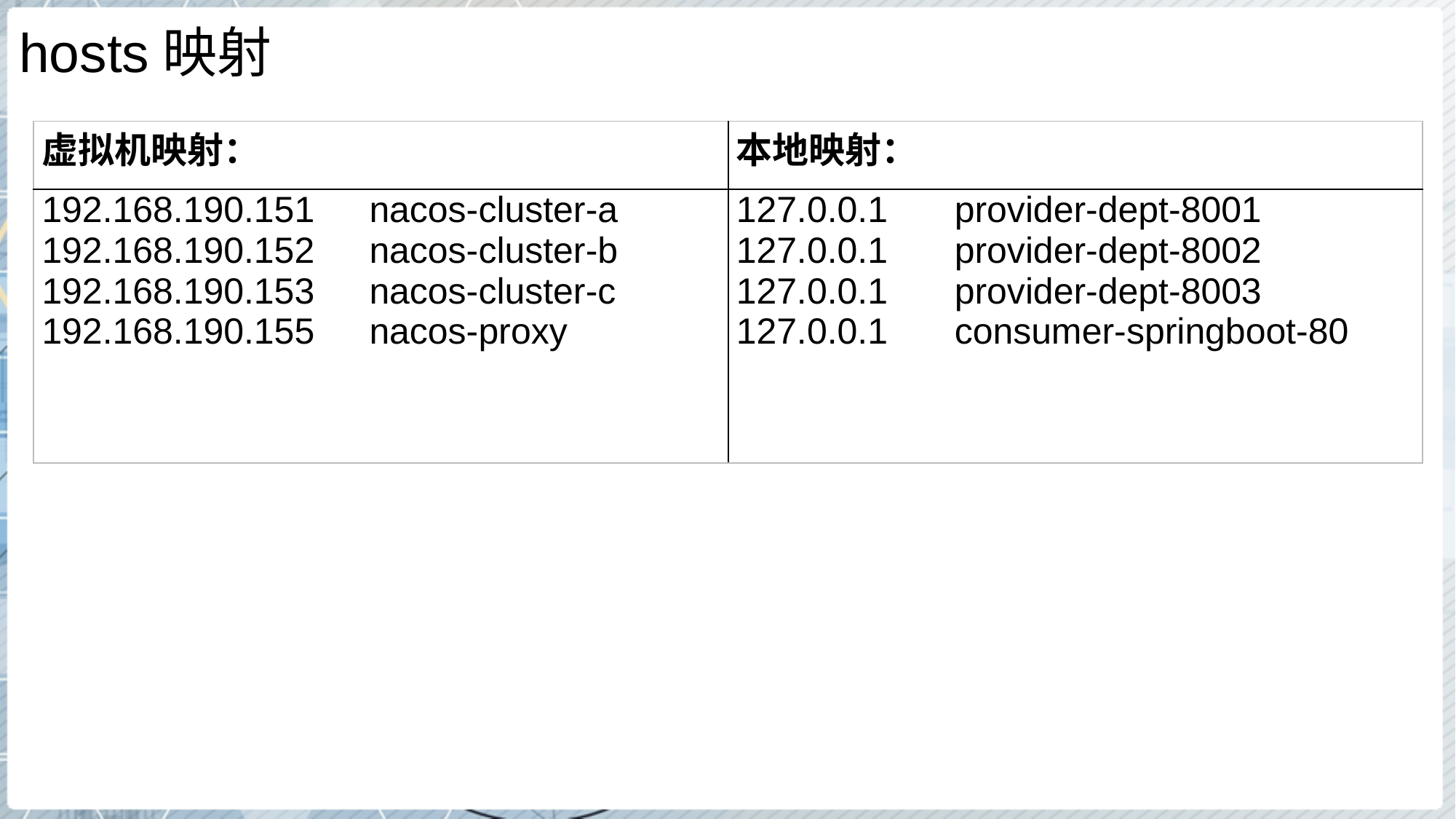

# hosts映射
| 虚拟机映射： | 本地映射： |
| --- | --- |
| 192.168.190.151 nacos-cluster-a 192.168.190.152 nacos-cluster-b 192.168.190.153 nacos-cluster-c 192.168.190.155 nacos-proxy | 127.0.0.1 provider-dept-8001 127.0.0.1 provider-dept-8002 127.0.0.1 provider-dept-8003 127.0.0.1 consumer-springboot-80 |